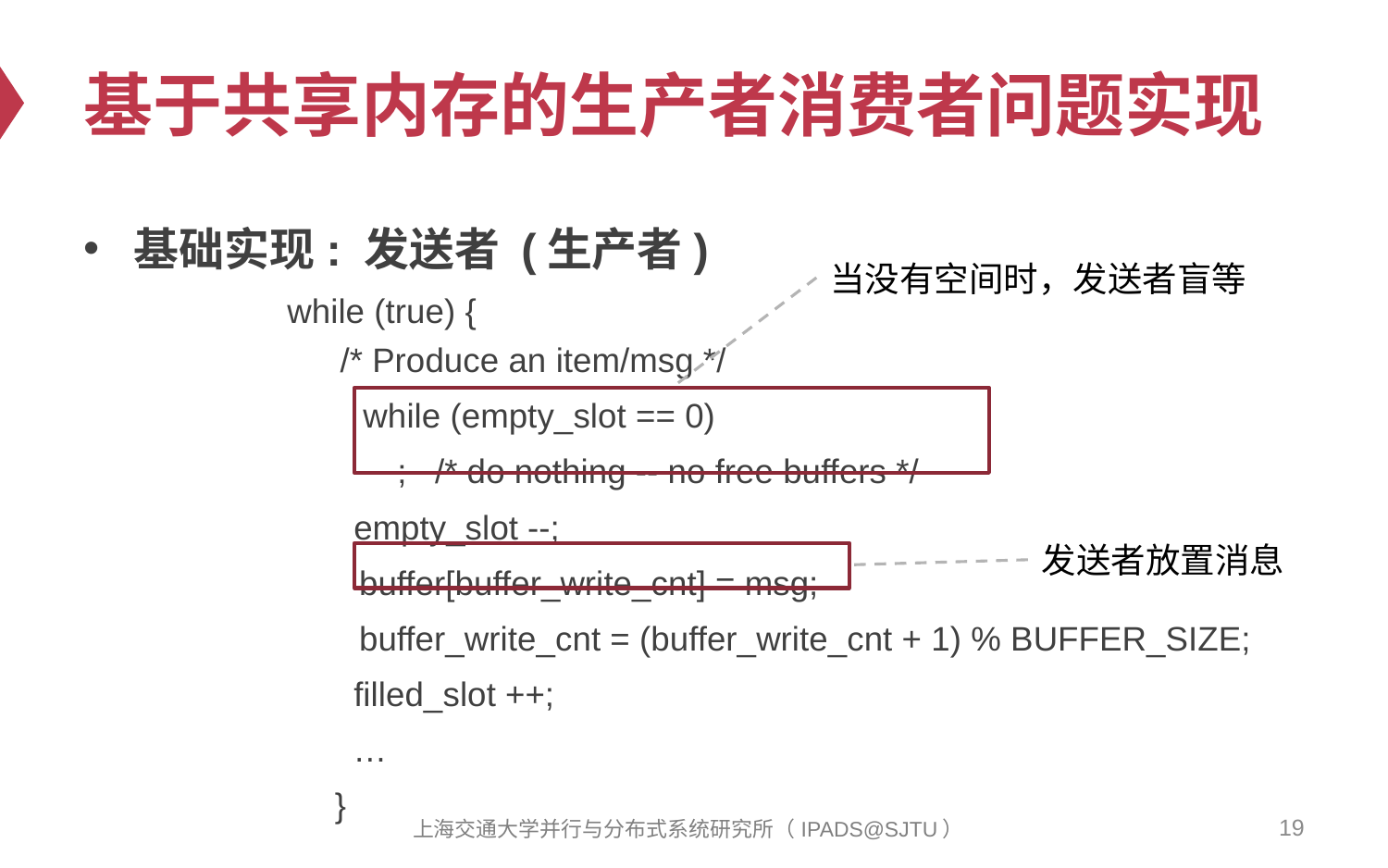

# 基于共享内存的生产者消费者问题实现
基础实现: 发送者 (生产者)
while (true) {
  /* Produce an item/msg */
        while (empty_slot == 0)
	        ;   /* do nothing -- no free buffers */
       empty_slot --;
	    buffer[buffer_write_cnt] = msg;
	    buffer_write_cnt = (buffer_write_cnt + 1) % BUFFER_SIZE;
       filled_slot ++;
       …
     }

当没有空间时，发送者盲等

发送者放置消息

19
上海交通大学并行与分布式系统研究所（IPADS@SJTU）